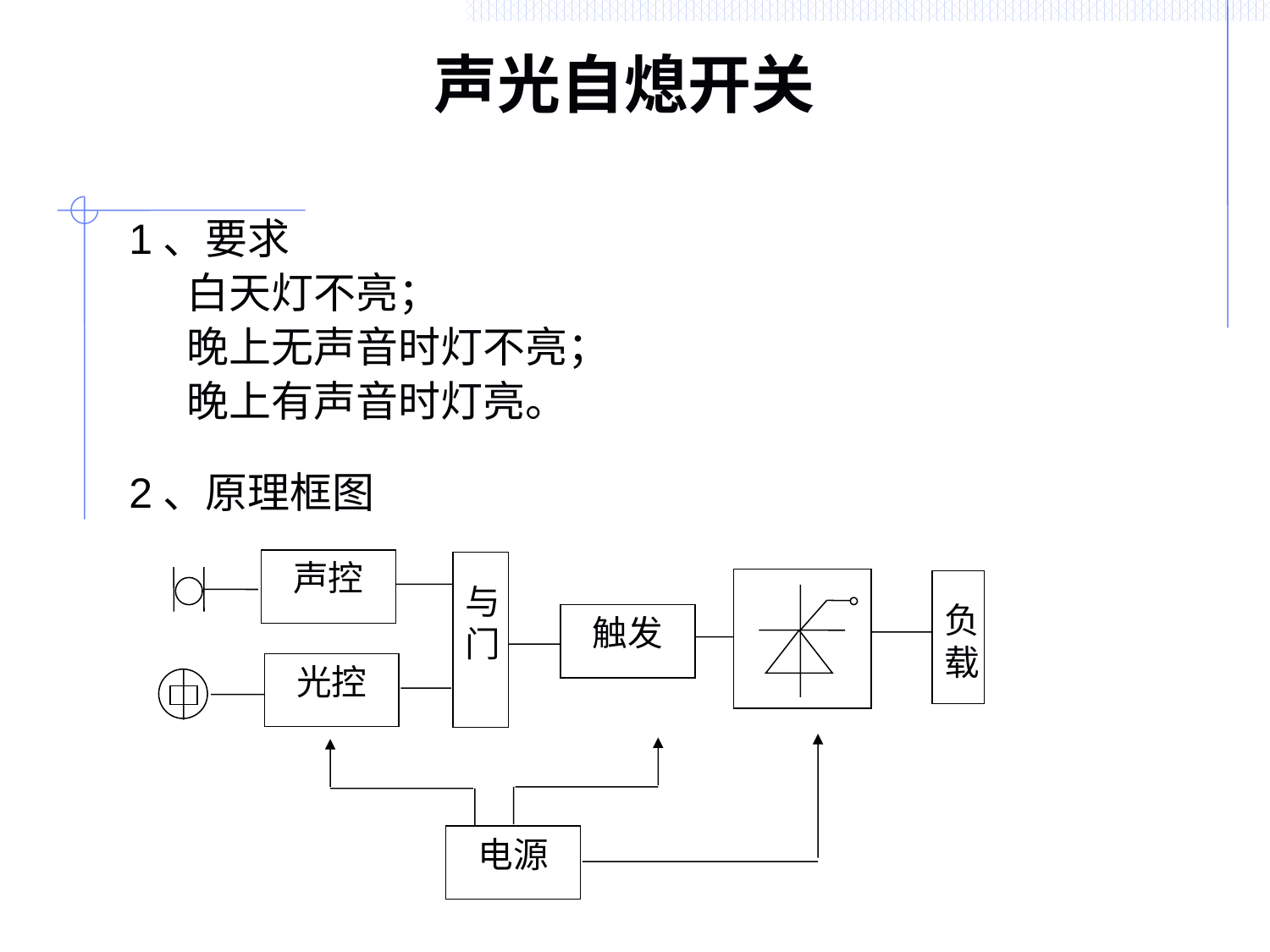

# 声光自熄开关
1、要求
     白天灯不亮；
     晚上无声音时灯不亮；
     晚上有声音时灯亮。

2、原理框图
声控

与
门

负
载

触发

光控

电源